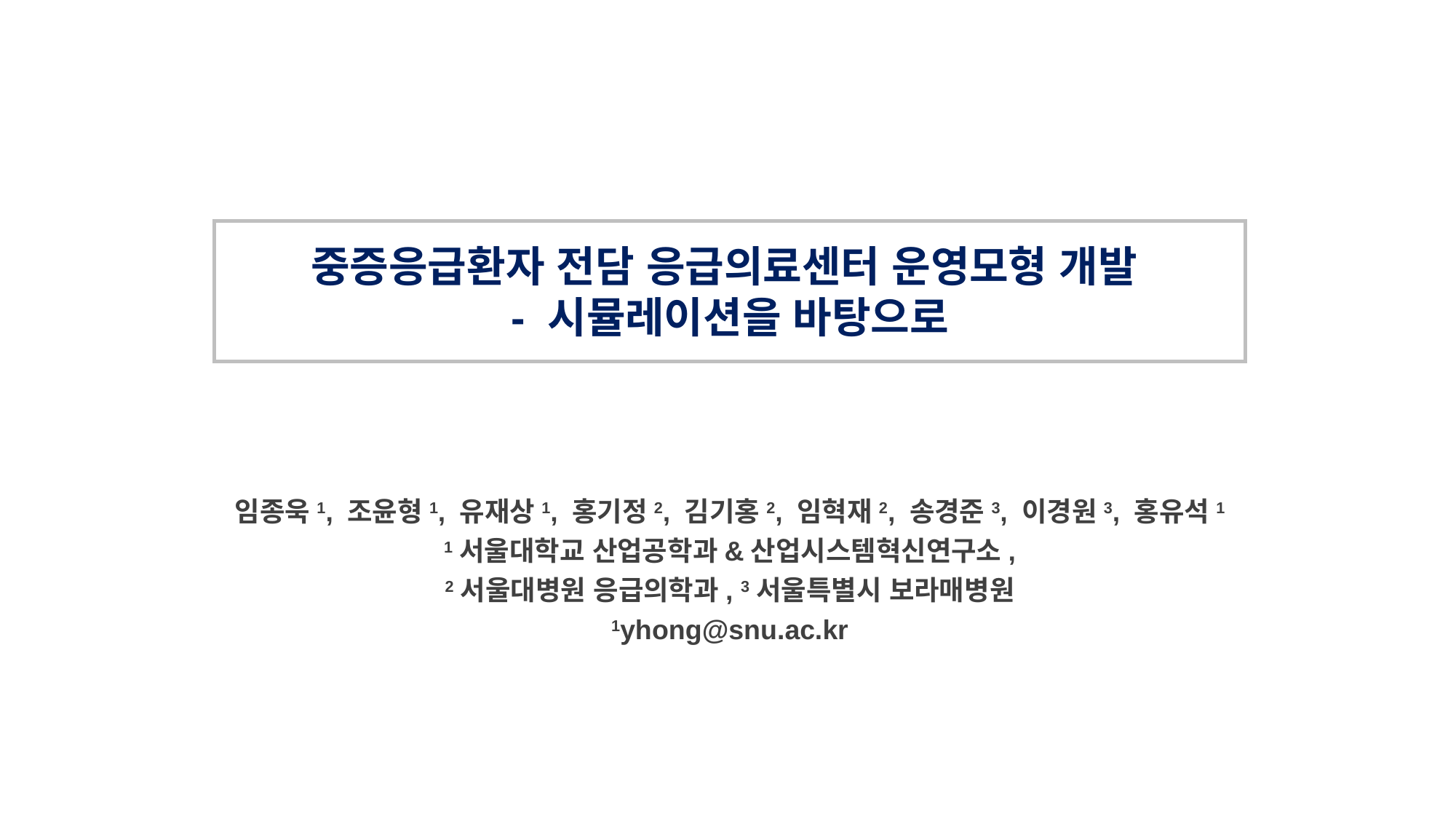

중증응급환자 전담 응급의료센터 운영모형 개발
- 시뮬레이션을 바탕으로
임종욱1, 조윤형1, 유재상1, 홍기정2, 김기홍2, 임혁재2, 송경준3, 이경원3, 홍유석1
1서울대학교 산업공학과&산업시스템혁신연구소,
2서울대병원 응급의학과, 3서울특별시 보라매병원
1yhong@snu.ac.kr